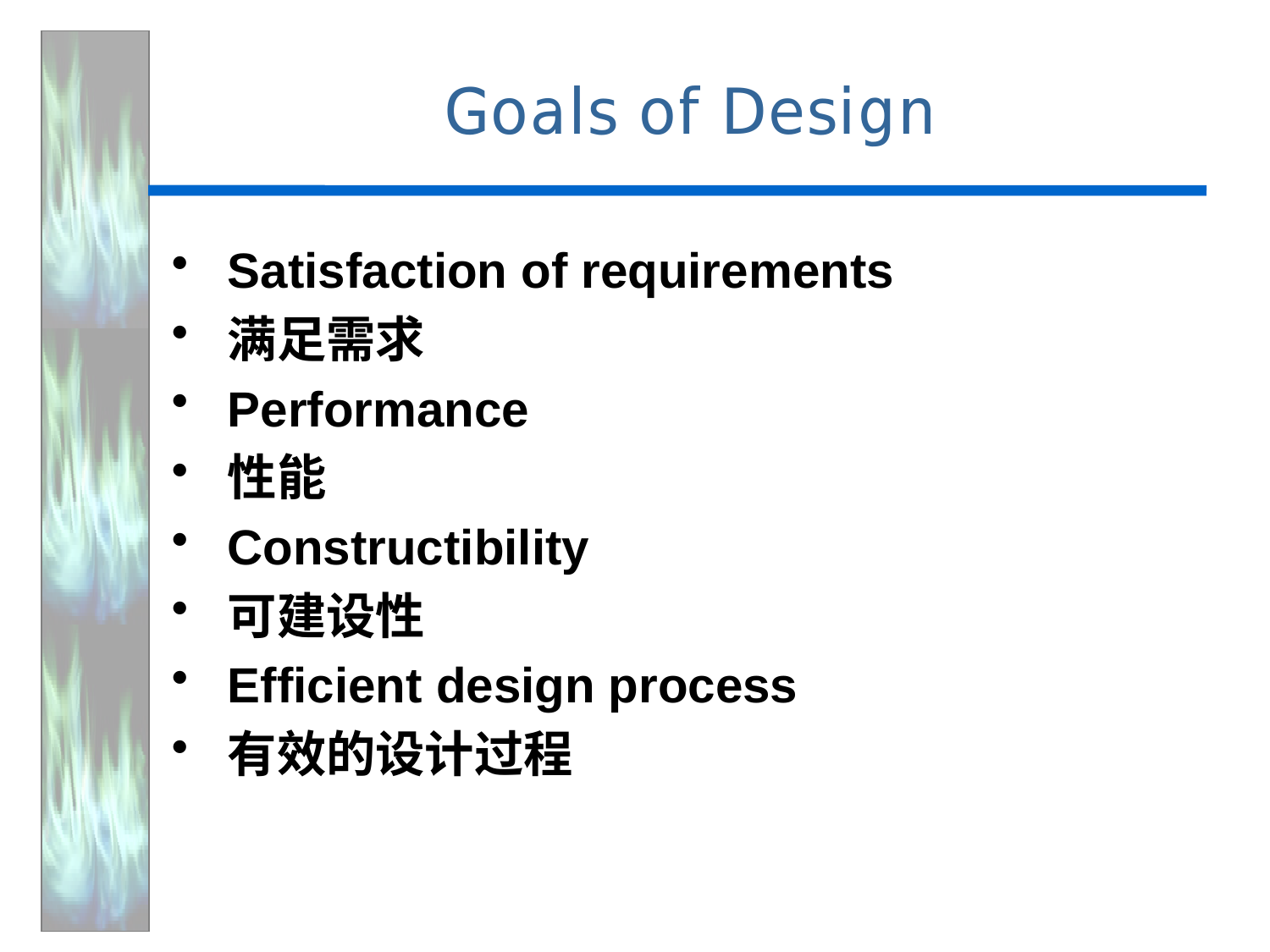

# Goals of Design
Satisfaction of requirements
满足需求
Performance
性能
Constructibility
可建设性
Efficient design process
有效的设计过程